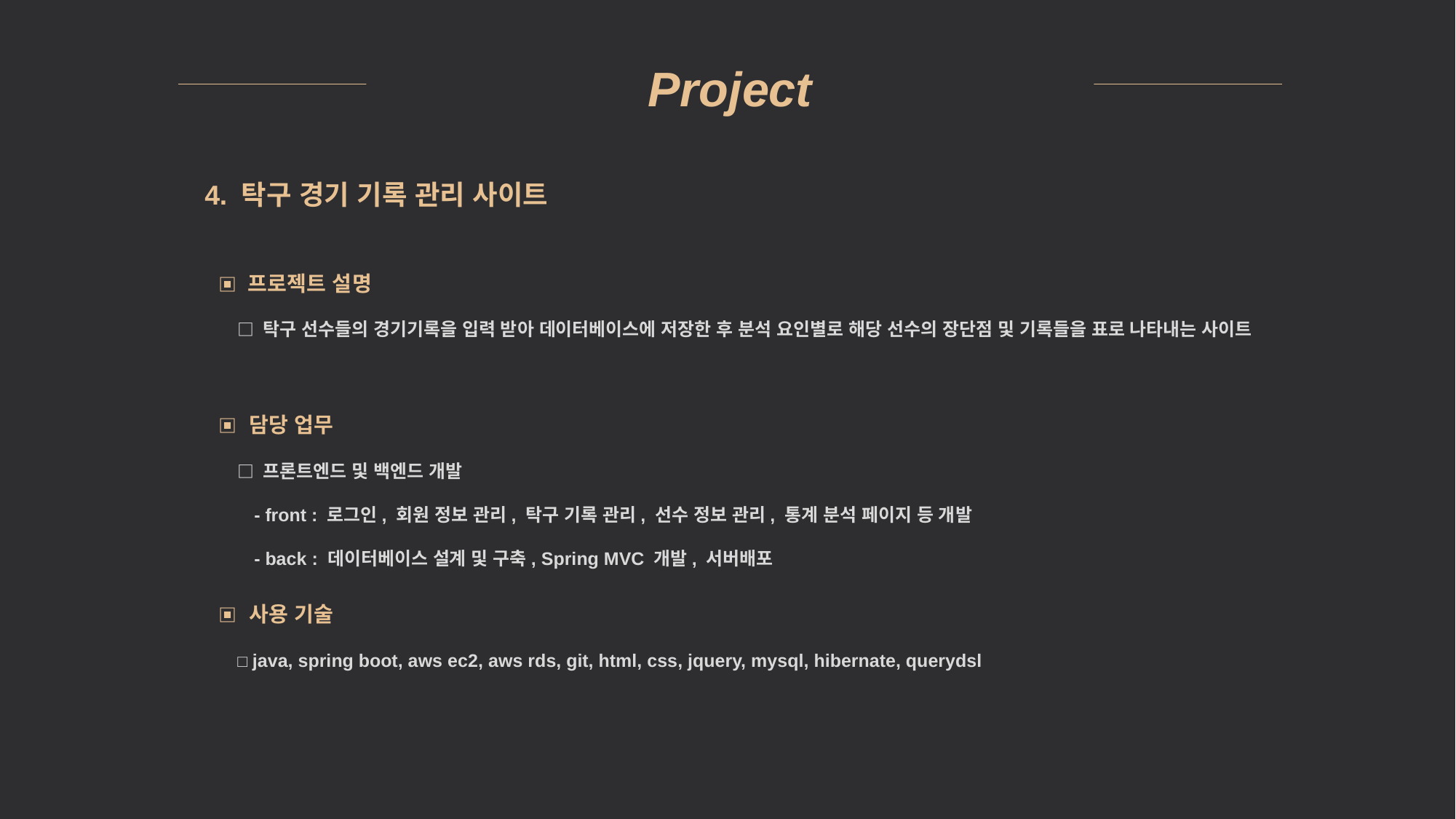

Project
4. 탁구 경기 기록 관리 사이트
▣ 프로젝트 설명
    □ 탁구 선수들의 경기기록을 입력 받아 데이터베이스에 저장한 후 분석 요인별로 해당 선수의 장단점 및 기록들을 표로 나타내는 사이트

▣ 담당 업무
    □ 프론트엔드 및 백엔드 개발
       - front : 로그인, 회원 정보 관리, 탁구 기록 관리, 선수 정보 관리, 통계 분석 페이지 등 개발
       - back : 데이터베이스 설계 및 구축, Spring MVC 개발, 서버배포
▣ 사용 기술
    □ java, spring boot, aws ec2, aws rds, git, html, css, jquery, mysql, hibernate, querydsl